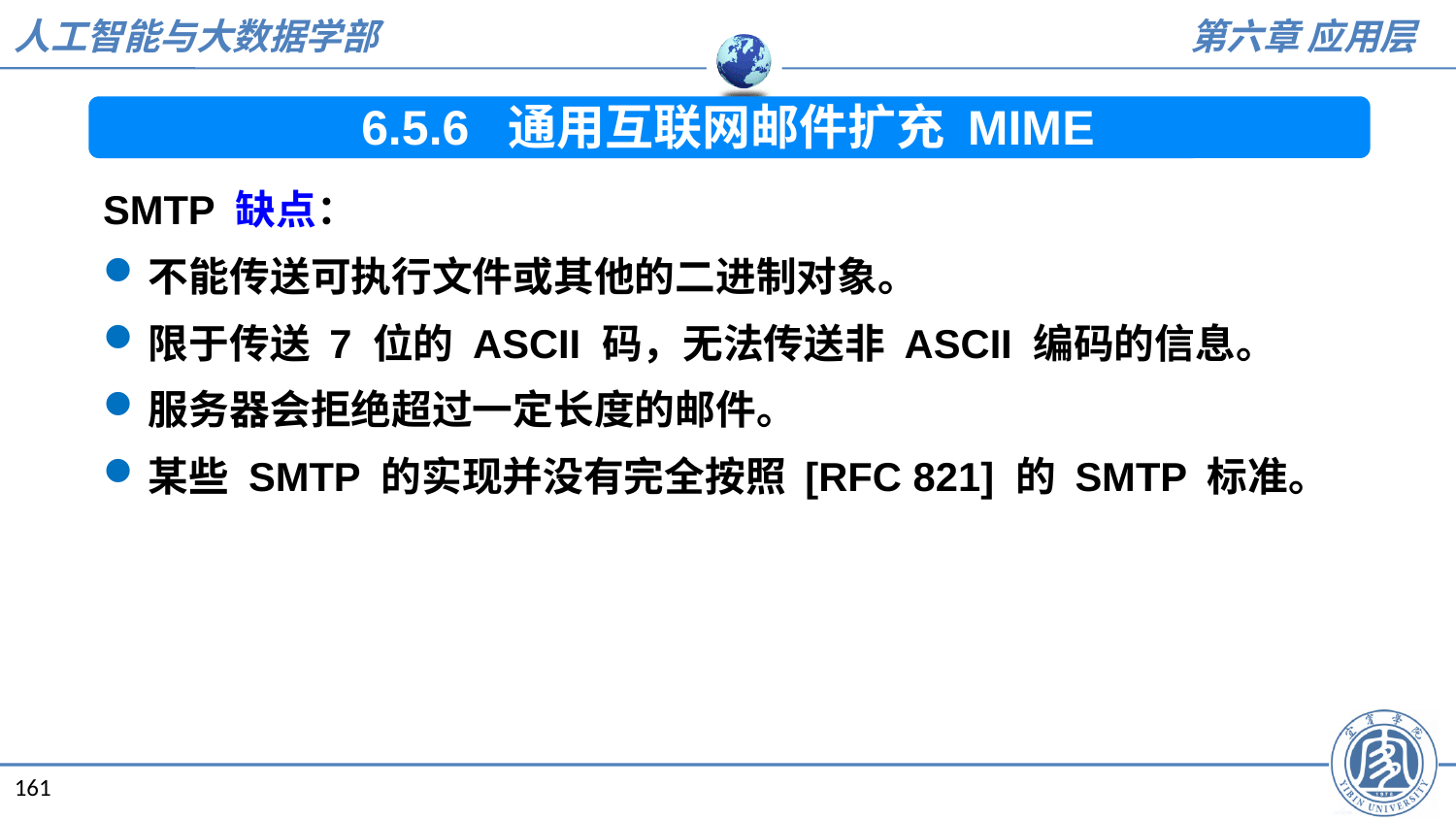

6.5.6  通用互联网邮件扩充 MIME

SMTP 缺点：
不能传送可执行文件或其他的二进制对象。
限于传送 7 位的 ASCII 码，无法传送非 ASCII 编码的信息。
服务器会拒绝超过一定长度的邮件。
某些 SMTP 的实现并没有完全按照 [RFC 821] 的 SMTP 标准。
161